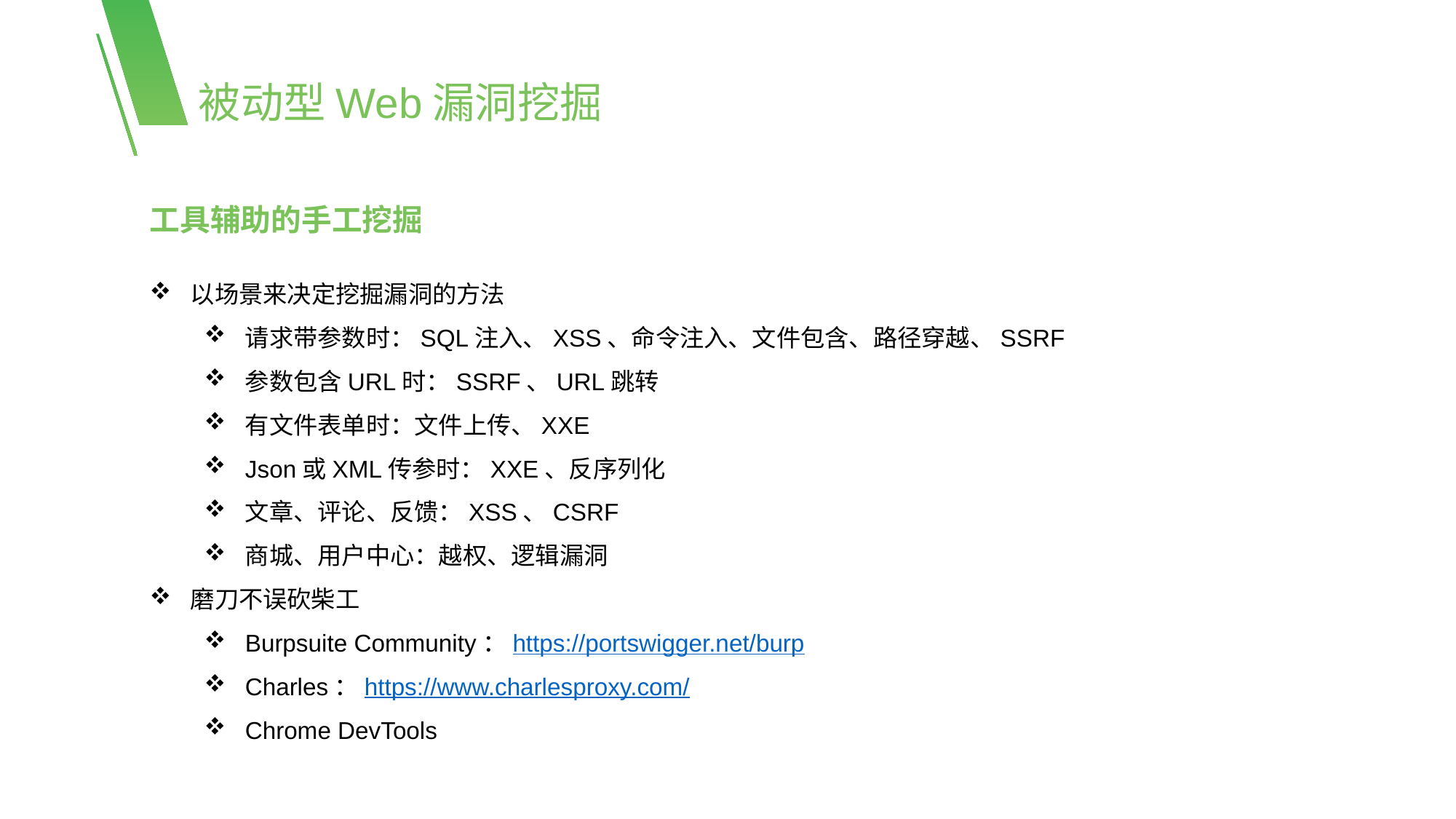

被动型Web漏洞挖掘
工具辅助的手工挖掘
以场景来决定挖掘漏洞的方法
请求带参数时：SQL注入、XSS、命令注入、文件包含、路径穿越、SSRF
参数包含URL时：SSRF、URL跳转
有文件表单时：文件上传、XXE
Json或XML传参时：XXE、反序列化
文章、评论、反馈：XSS、CSRF
商城、用户中心：越权、逻辑漏洞
磨刀不误砍柴工
Burpsuite Community：https://portswigger.net/burp
Charles：https://www.charlesproxy.com/
Chrome DevTools